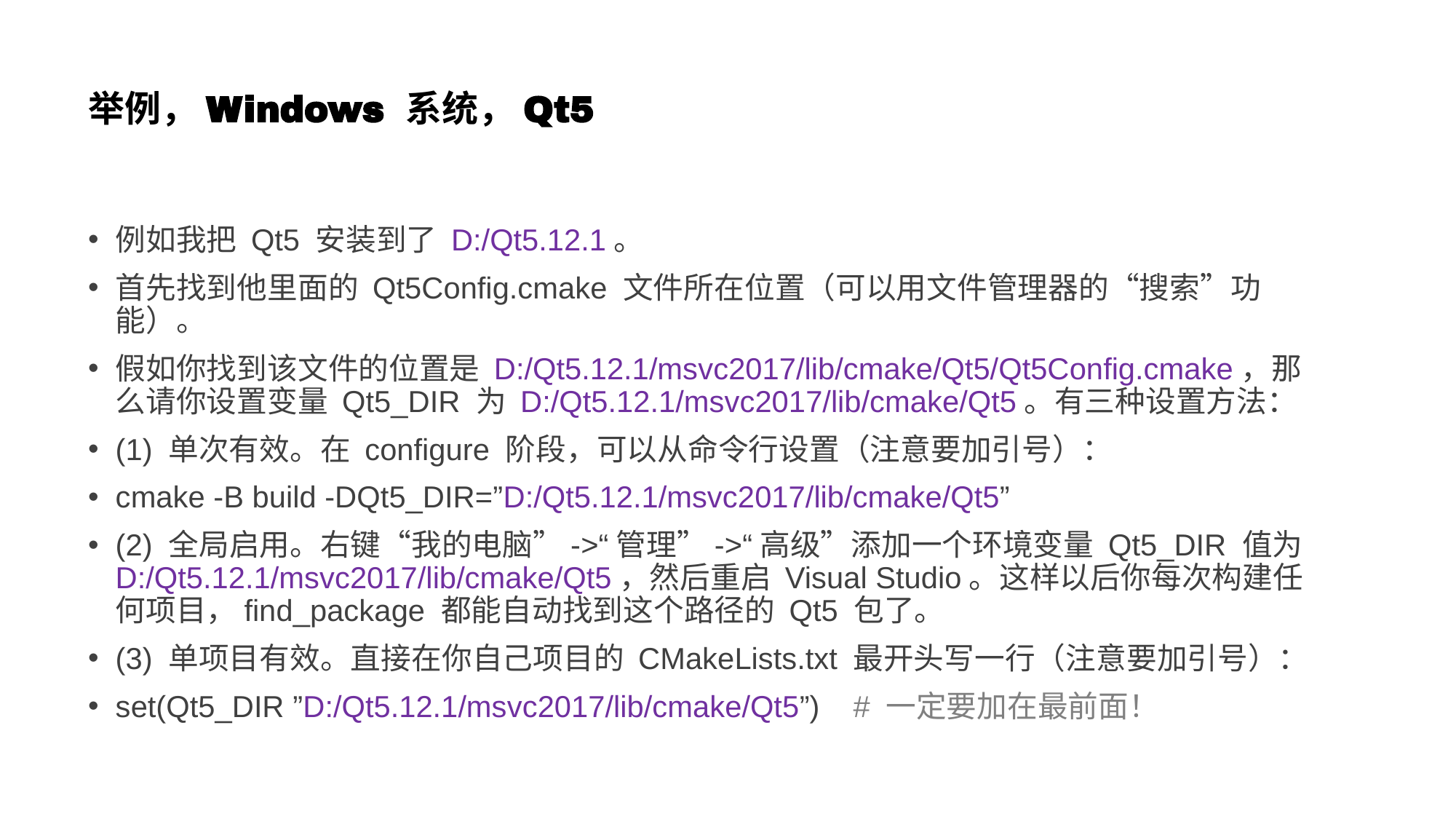

# 举例，Windows 系统，Qt5
例如我把 Qt5 安装到了 D:/Qt5.12.1。
首先找到他里面的 Qt5Config.cmake 文件所在位置（可以用文件管理器的“搜索”功能）。
假如你找到该文件的位置是 D:/Qt5.12.1/msvc2017/lib/cmake/Qt5/Qt5Config.cmake，那么请你设置变量 Qt5_DIR 为 D:/Qt5.12.1/msvc2017/lib/cmake/Qt5。有三种设置方法：
(1) 单次有效。在 configure 阶段，可以从命令行设置（注意要加引号）：
cmake -B build -DQt5_DIR=”D:/Qt5.12.1/msvc2017/lib/cmake/Qt5”
(2) 全局启用。右键“我的电脑”->“管理”->“高级”添加一个环境变量 Qt5_DIR 值为 D:/Qt5.12.1/msvc2017/lib/cmake/Qt5，然后重启 Visual Studio。这样以后你每次构建任何项目，find_package 都能自动找到这个路径的 Qt5 包了。
(3) 单项目有效。直接在你自己项目的 CMakeLists.txt 最开头写一行（注意要加引号）：
set(Qt5_DIR ”D:/Qt5.12.1/msvc2017/lib/cmake/Qt5”)    # 一定要加在最前面！